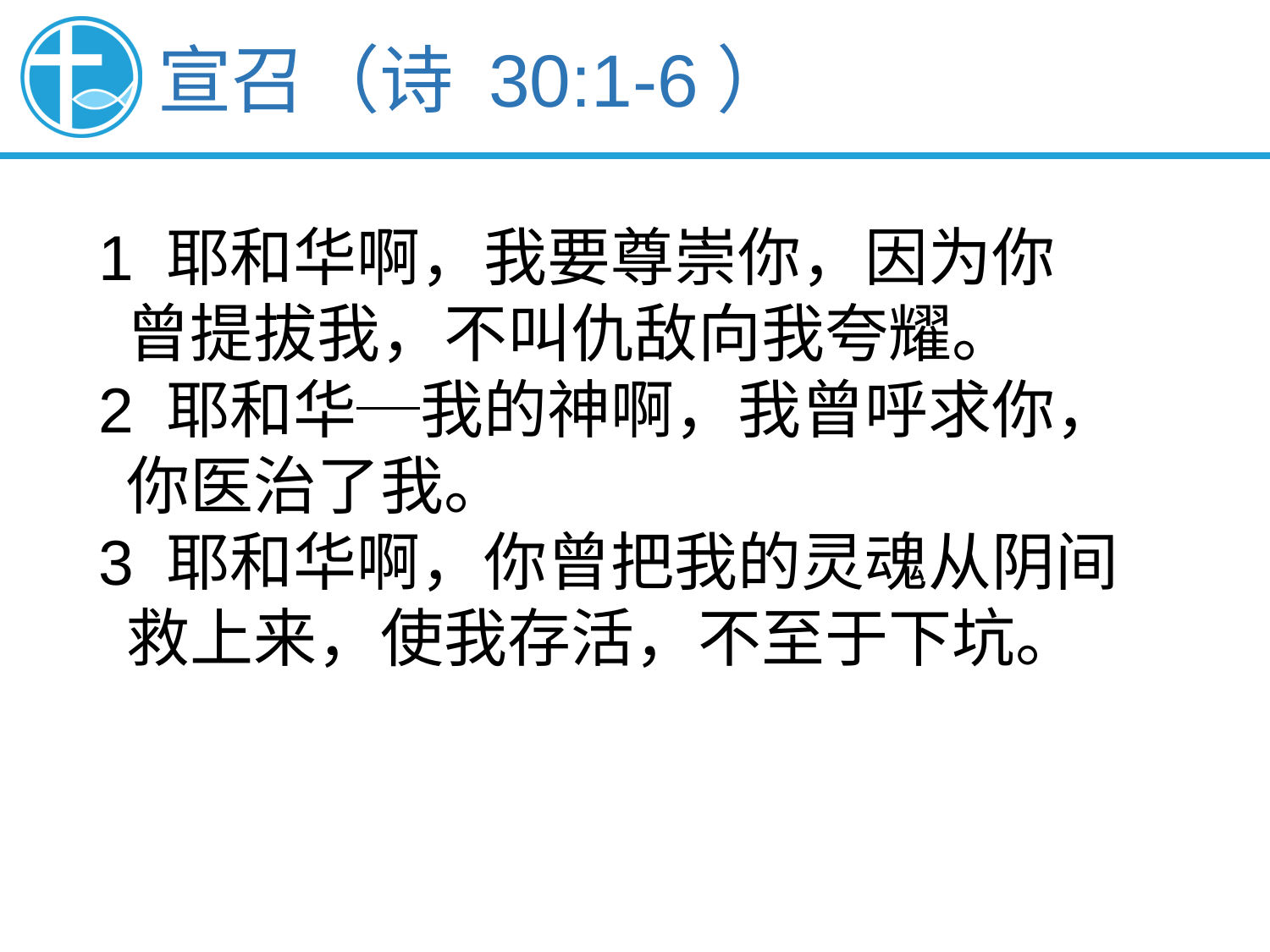

宣召（诗 30:1-6）

1 耶和华啊，我要尊崇你，因为你
  曾提拔我，不叫仇敌向我夸耀。
2 耶和华─我的神啊，我曾呼求你，
  你医治了我。
3 耶和华啊，你曾把我的灵魂从阴间
  救上来，使我存活，不至于下坑。